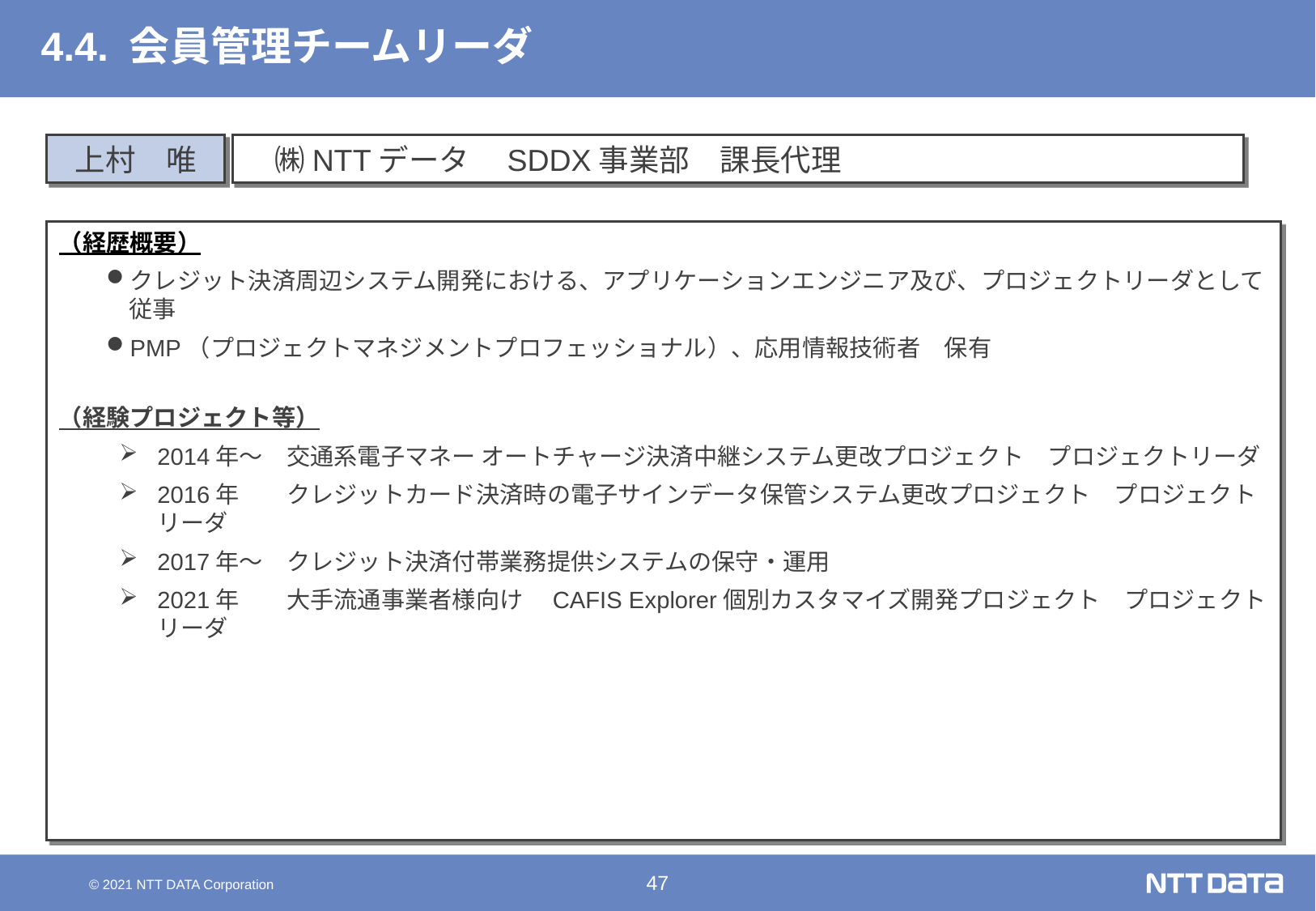

# 4.4. 会員管理チームリーダ
上村　唯
　㈱NTTデータ　SDDX事業部　課長代理
（経歴概要）
クレジット決済周辺システム開発における、アプリケーションエンジニア及び、プロジェクトリーダとして従事
PMP（プロジェクトマネジメントプロフェッショナル）、応用情報技術者　保有

（経験プロジェクト等）
2014年～　交通系電子マネー オートチャージ決済中継システム更改プロジェクト　プロジェクトリーダ
2016年　　クレジットカード決済時の電子サインデータ保管システム更改プロジェクト　プロジェクトリーダ
2017年～　クレジット決済付帯業務提供システムの保守・運用​​
2021年　　大手流通事業者様向け　CAFIS Explorer個別カスタマイズ開発プロジェクト　プロジェクトリーダ